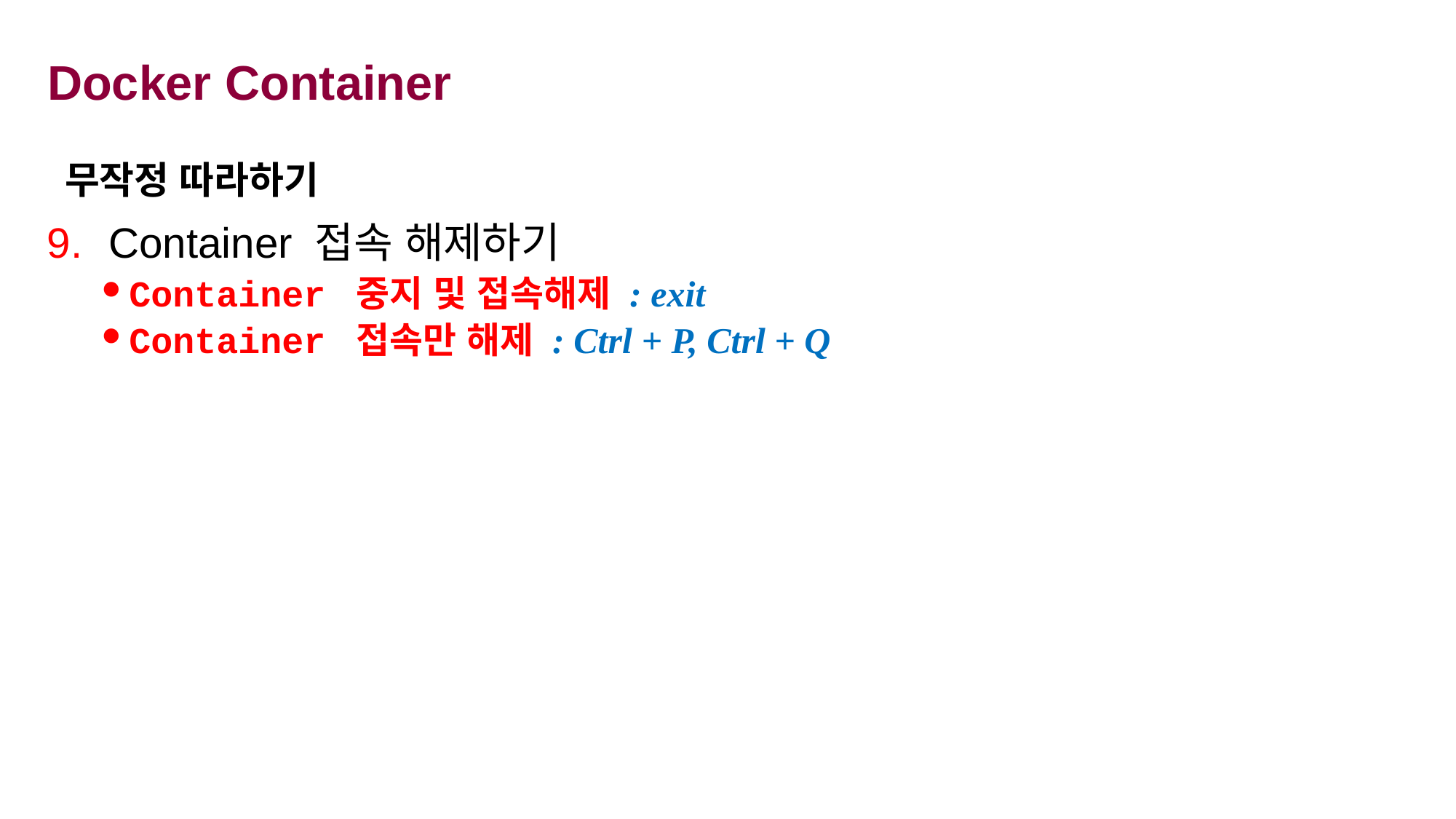

# Docker Container
무작정 따라하기
Container 접속 해제하기
Container 중지 및 접속해제 : exit
Container 접속만 해제 : Ctrl + P, Ctrl + Q